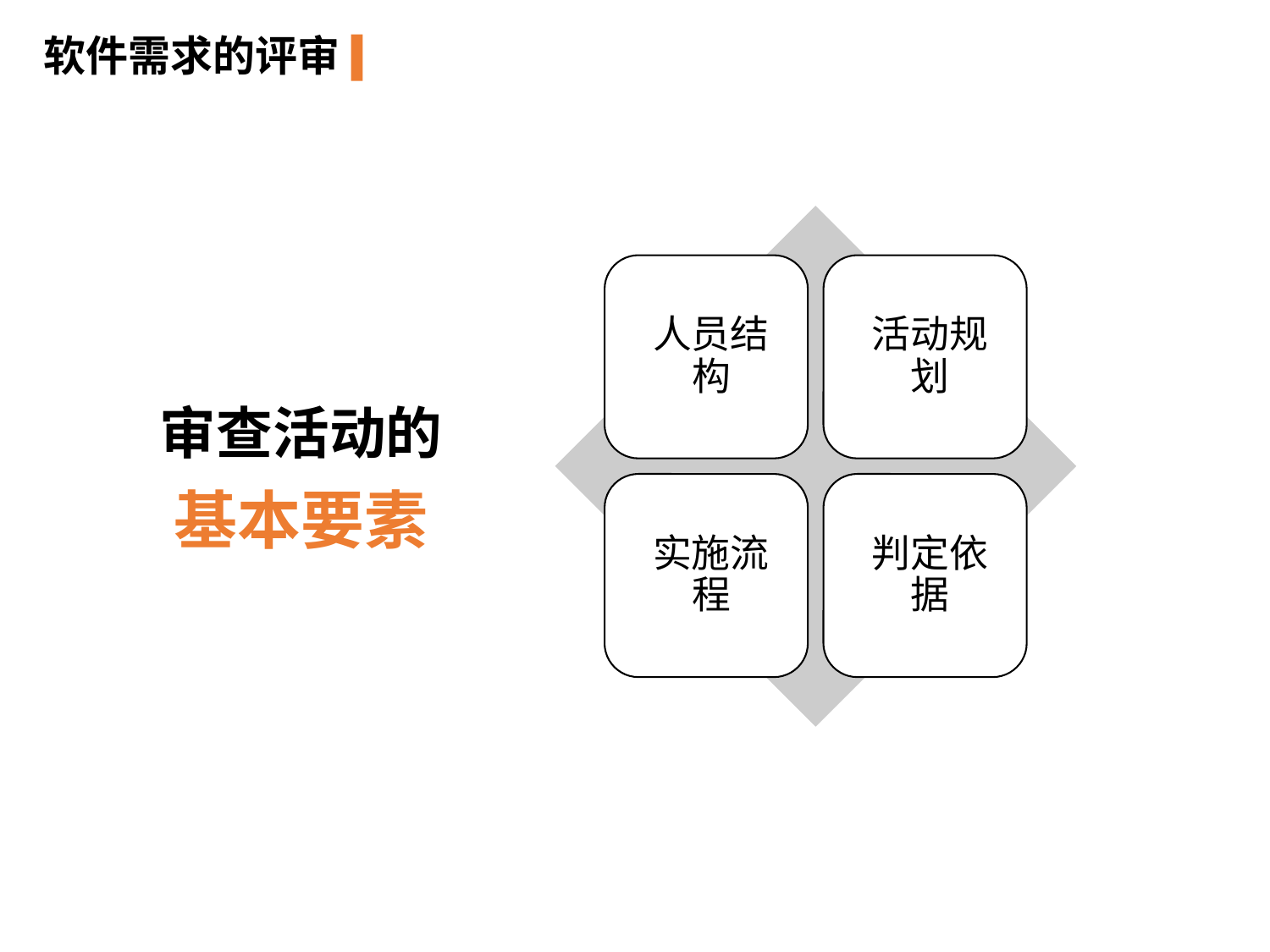

软件需求的评审

人员结构
活动规划
实施流程
判定依据
审查活动的基本要素